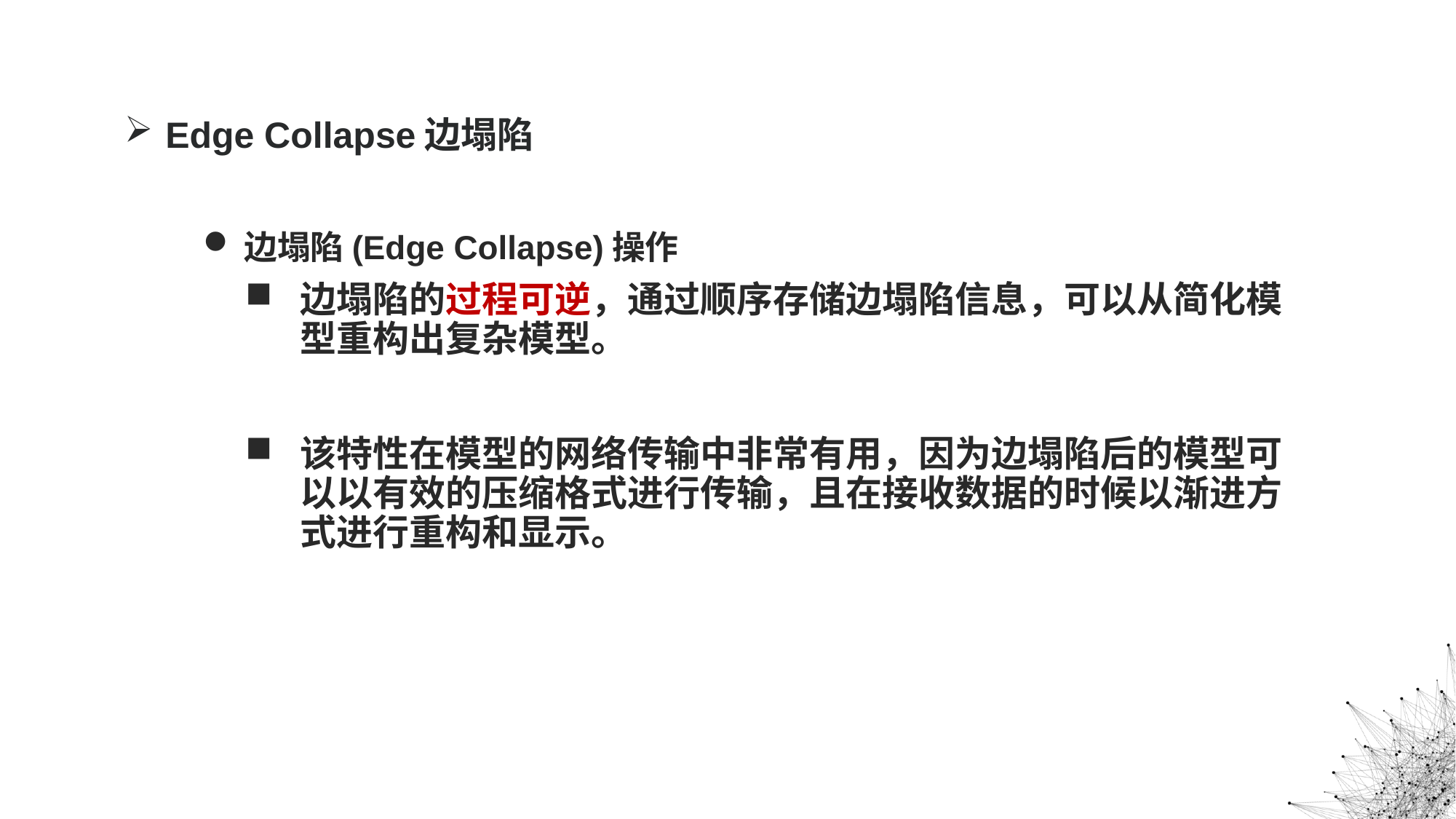

Edge Collapse边塌陷
边塌陷(Edge Collapse)操作
边塌陷的过程可逆，通过顺序存储边塌陷信息，可以从简化模型重构出复杂模型。

该特性在模型的网络传输中非常有用，因为边塌陷后的模型可以以有效的压缩格式进行传输，且在接收数据的时候以渐进方式进行重构和显示。